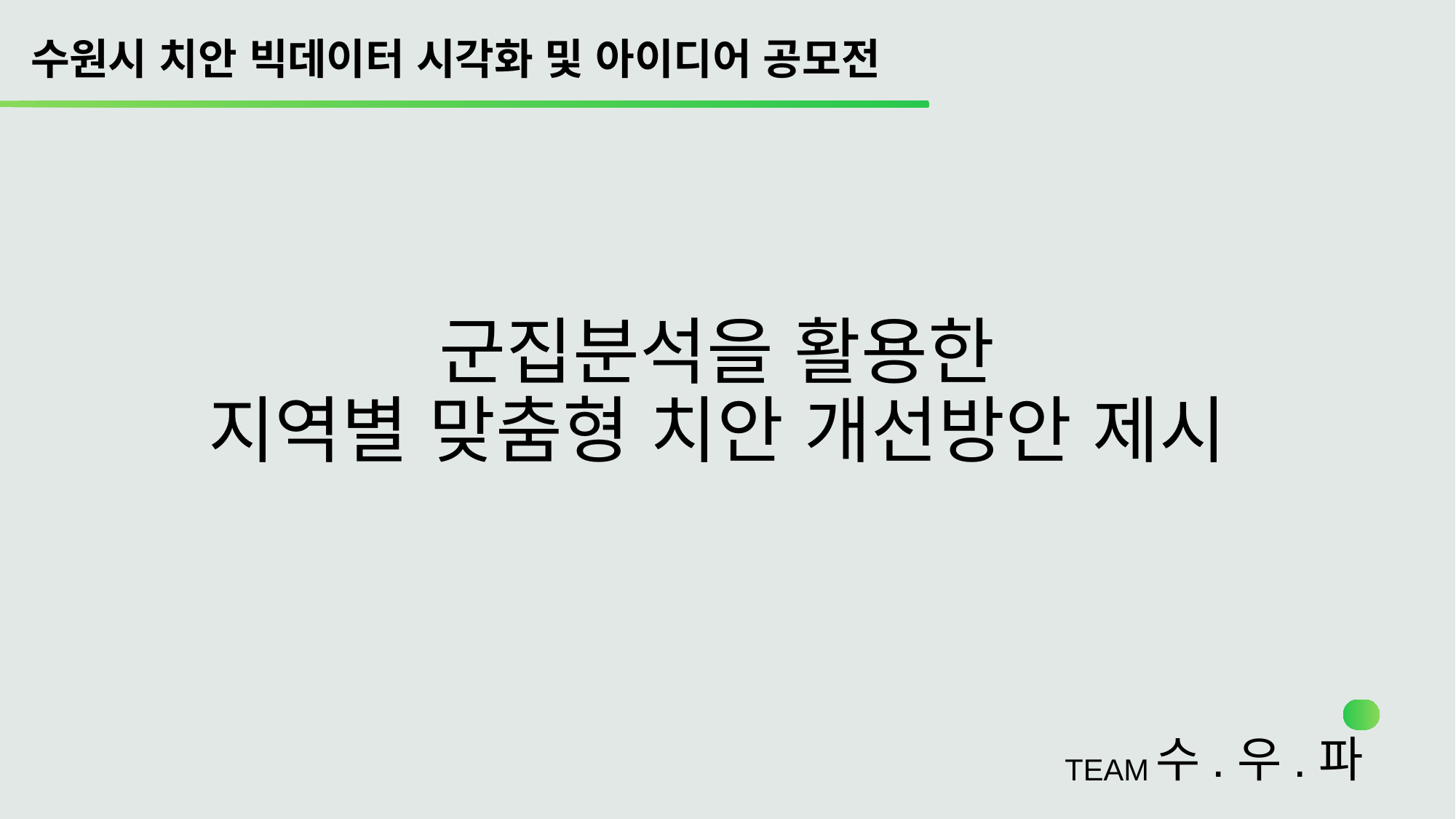

수원시 치안 빅데이터 시각화 및 아이디어 공모전

# 군집분석을 활용한 지역별 맞춤형 치안 개선방안 제시

수.우.파
TEAM